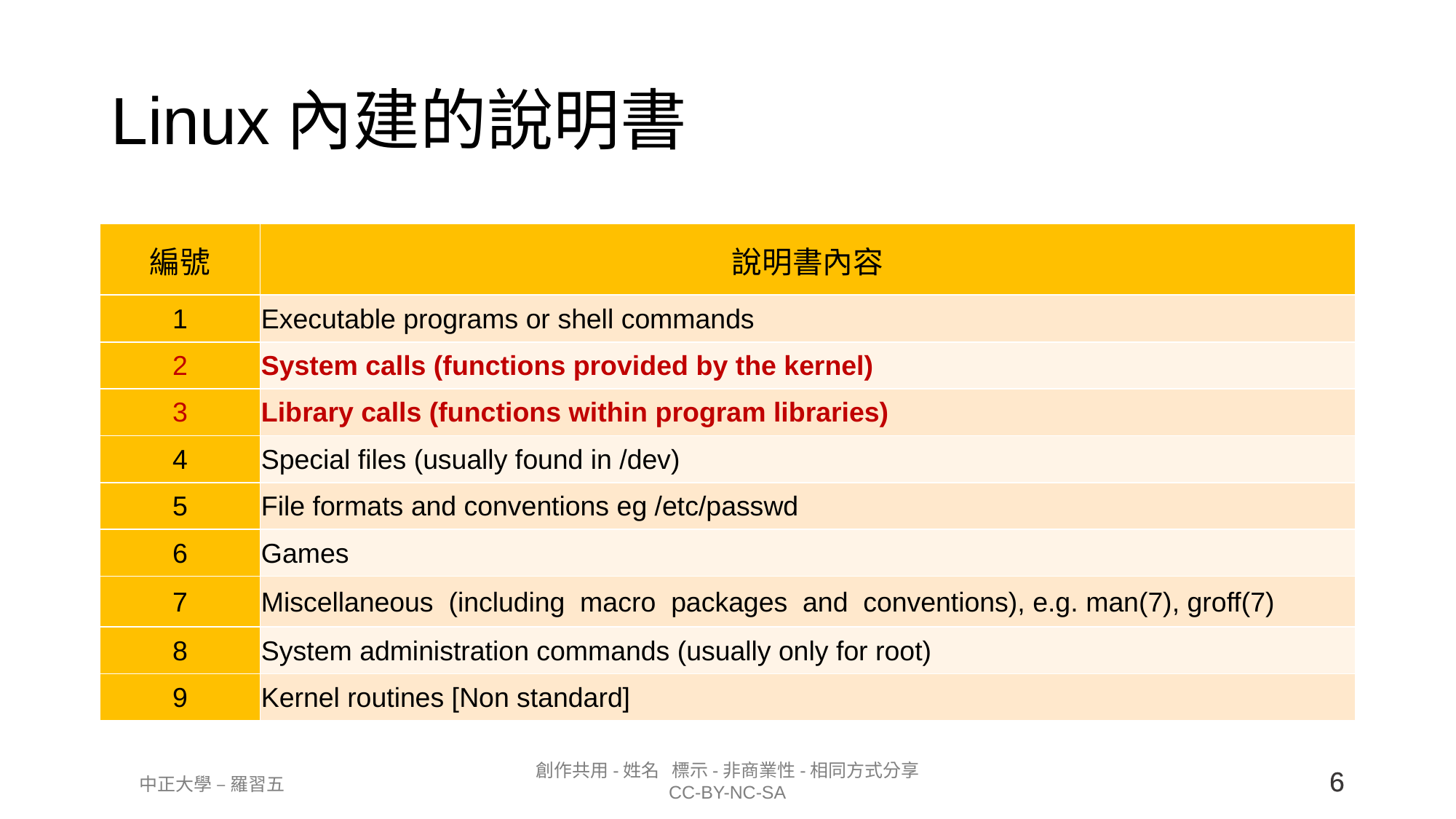

# Linux內建的說明書
| 編號 | 說明書內容 |
| --- | --- |
| 1 | Executable programs or shell commands |
| 2 | System calls (functions provided by the kernel) |
| 3 | Library calls (functions within program libraries) |
| 4 | Special files (usually found in /dev) |
| 5 | File formats and conventions eg /etc/passwd |
| 6 | Games |
| 7 | Miscellaneous (including macro packages and conventions), e.g. man(7), groff(7) |
| 8 | System administration commands (usually only for root) |
| 9 | Kernel routines [Non standard] |